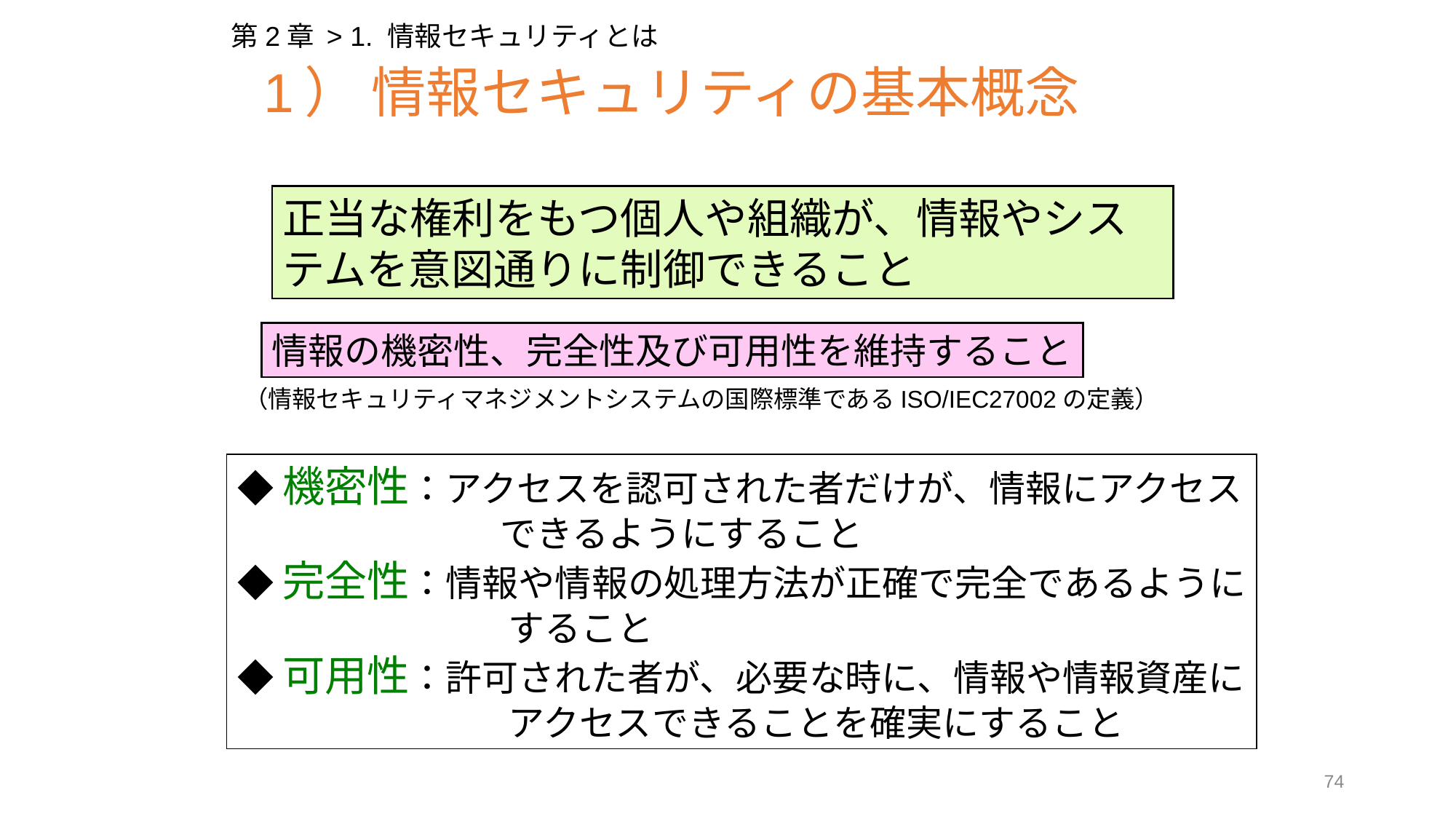

第2章 > 1. 情報セキュリティとは
# 1） 情報セキュリティの基本概念
正当な権利をもつ個人や組織が、情報やシステムを意図通りに制御できること
情報の機密性、完全性及び可用性を維持すること

（情報セキュリティマネジメントシステムの国際標準であるISO/IEC27002の定義）
◆機密性：アクセスを認可された者だけが、情報にアクセス
　　　　　　　 できるようにすること
◆完全性：情報や情報の処理方法が正確で完全であるように
　　　　　　　  すること
◆可用性：許可された者が、必要な時に、情報や情報資産に
　　　　　　　  アクセスできることを確実にすること

74